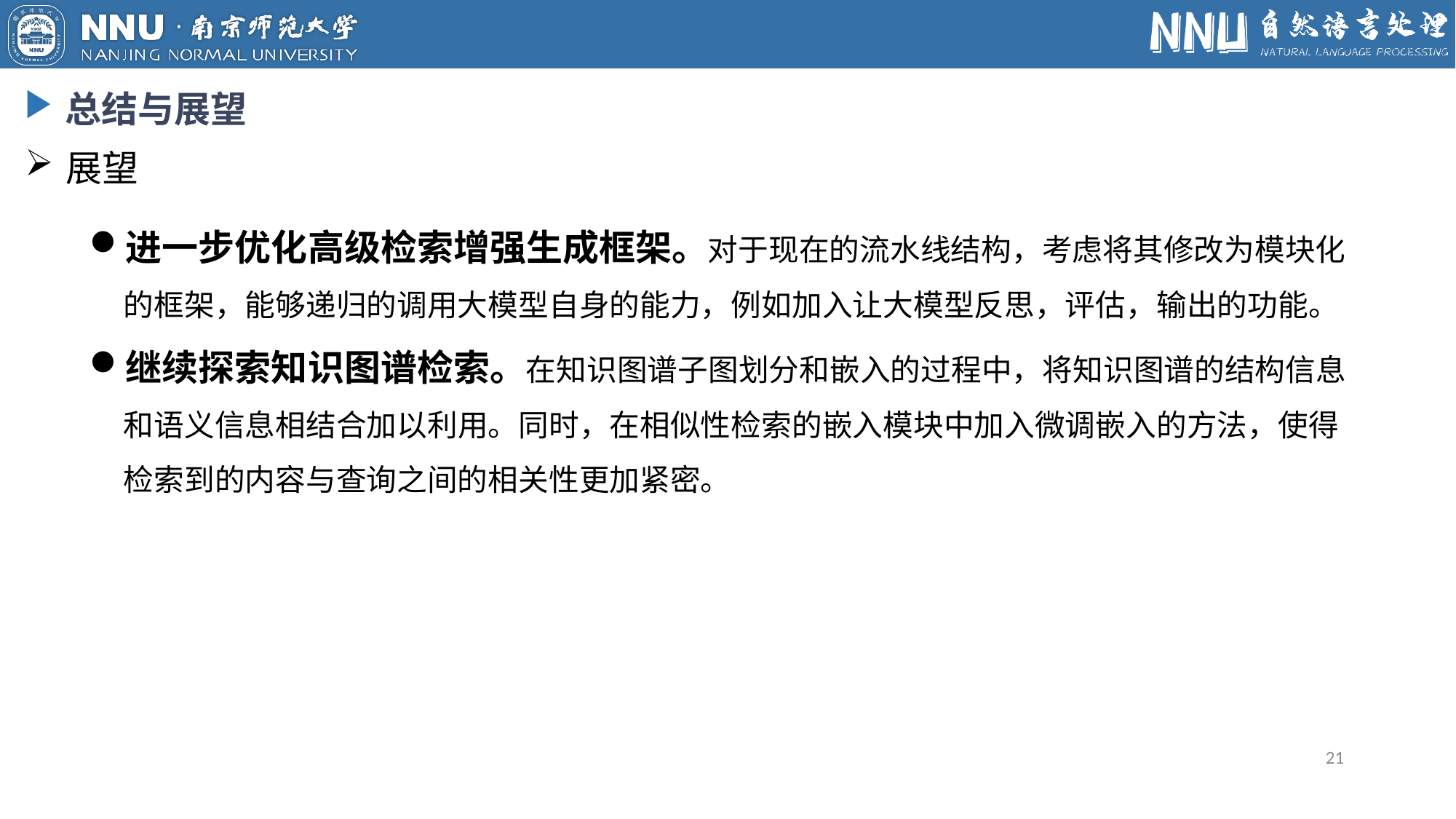

总结与展望

展望
进一步优化高级检索增强生成框架。对于现在的流水线结构，考虑将其修改为模块化的框架，能够递归的调用大模型自身的能力，例如加入让大模型反思，评估，输出的功能。
继续探索知识图谱检索。在知识图谱子图划分和嵌入的过程中，将知识图谱的结构信息和语义信息相结合加以利用。同时，在相似性检索的嵌入模块中加入微调嵌入的方法，使得检索到的内容与查询之间的相关性更加紧密。
21